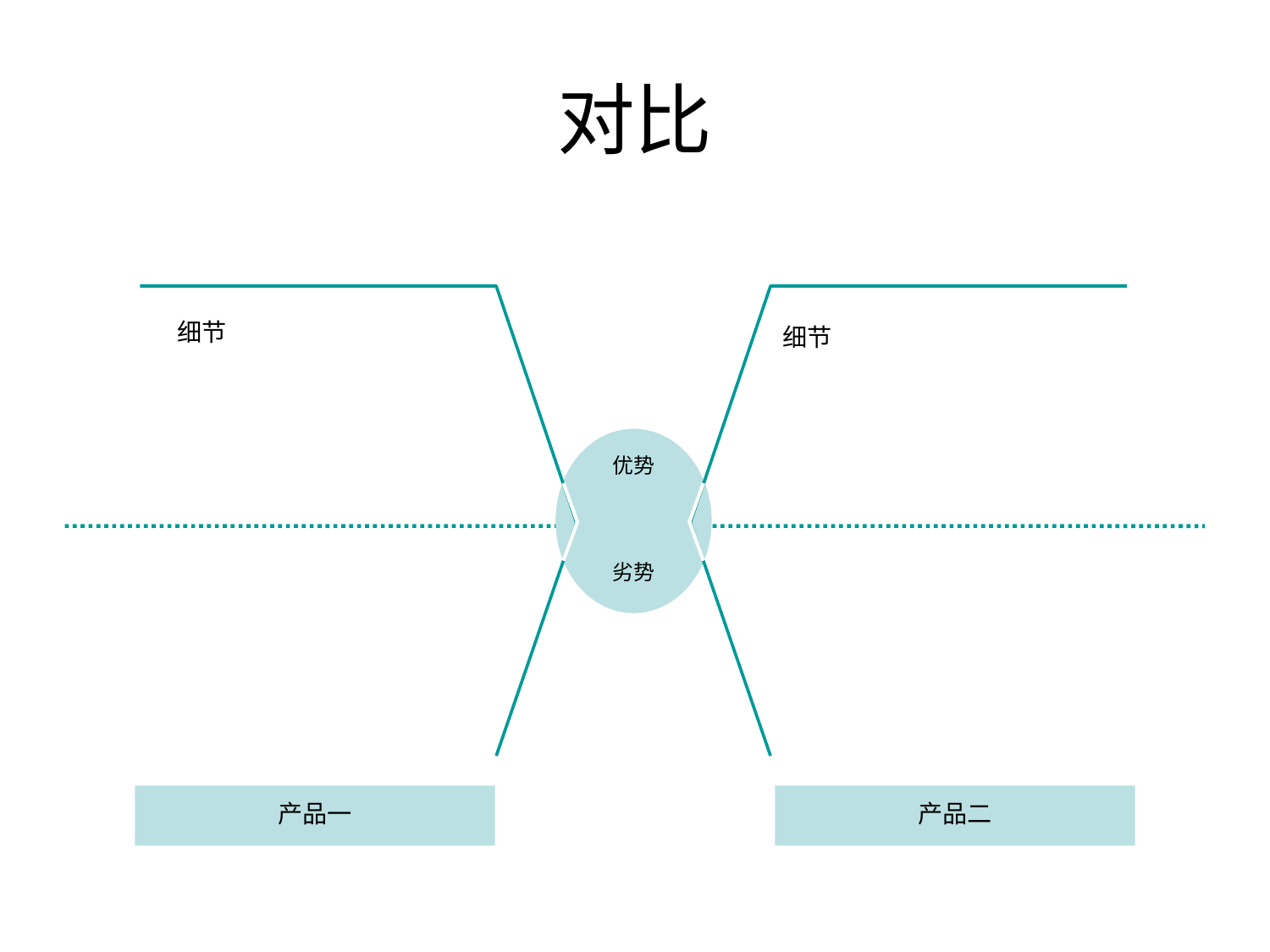

# 对比

优势

劣势

细节
细节
产品一
产品二